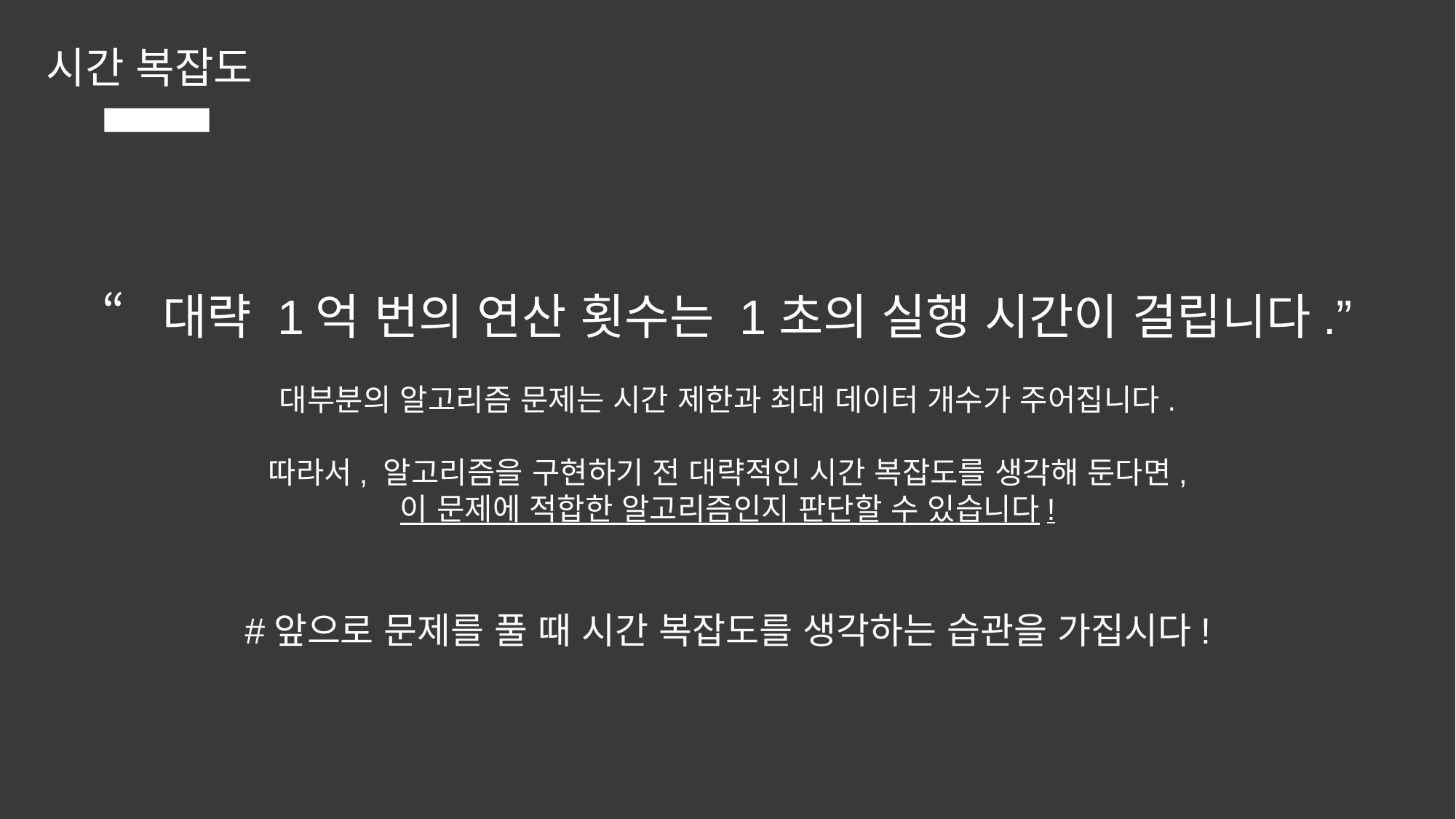

시간 복잡도

“대략 1억 번의 연산 횟수는 1초의 실행 시간이 걸립니다.”

대부분의 알고리즘 문제는 시간 제한과 최대 데이터 개수가 주어집니다.

따라서, 알고리즘을 구현하기 전 대략적인 시간 복잡도를 생각해 둔다면,
이 문제에 적합한 알고리즘인지 판단할 수 있습니다!
#앞으로 문제를 풀 때 시간 복잡도를 생각하는 습관을 가집시다!